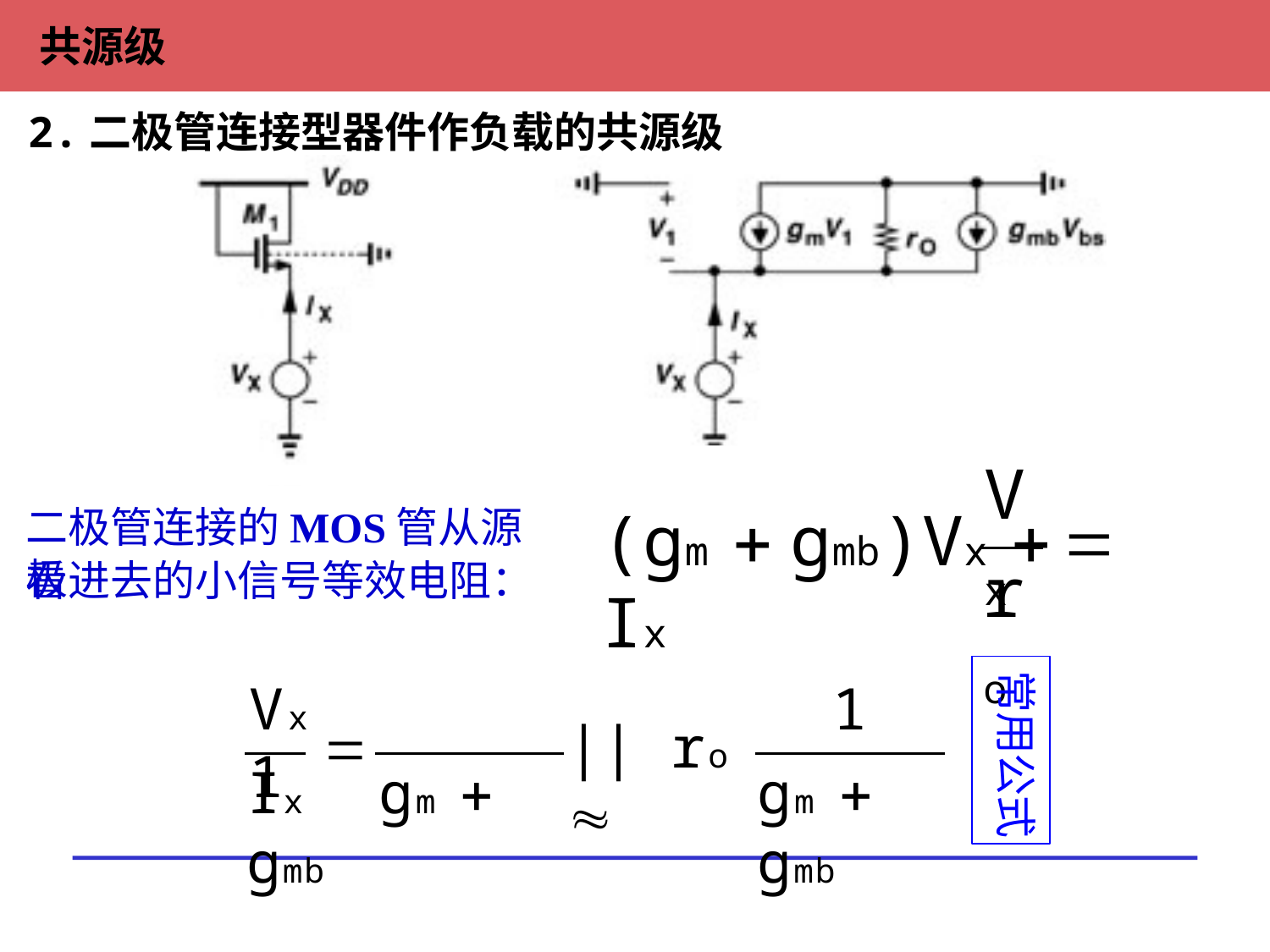

共源级
2.二极管连接型器件作负载的共源级

Vx

(gm + gmb)Vx +	= Ix
二极管连接的MOS管从源极

ro
看进去的小信号等效电阻：

常用公式
Vx 	1
1
=
|| ro ≈

Ix	gm + gmb
gm + gmb